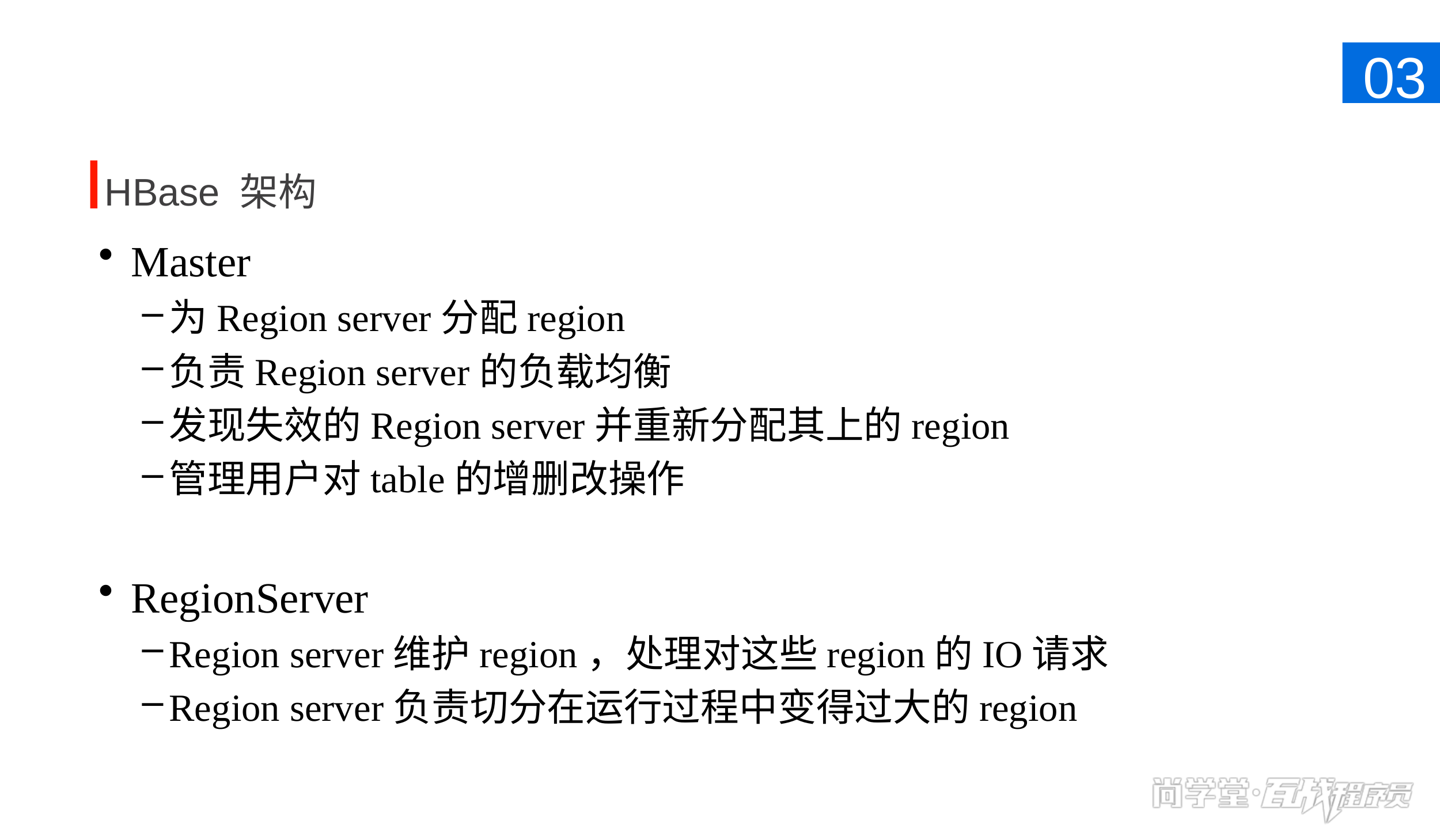

03

HBase 架构
Master
为Region server分配region
负责Region server的负载均衡
发现失效的Region server并重新分配其上的region
管理用户对table的增删改操作

RegionServer
Region server维护region，处理对这些region的IO请求
Region server负责切分在运行过程中变得过大的region